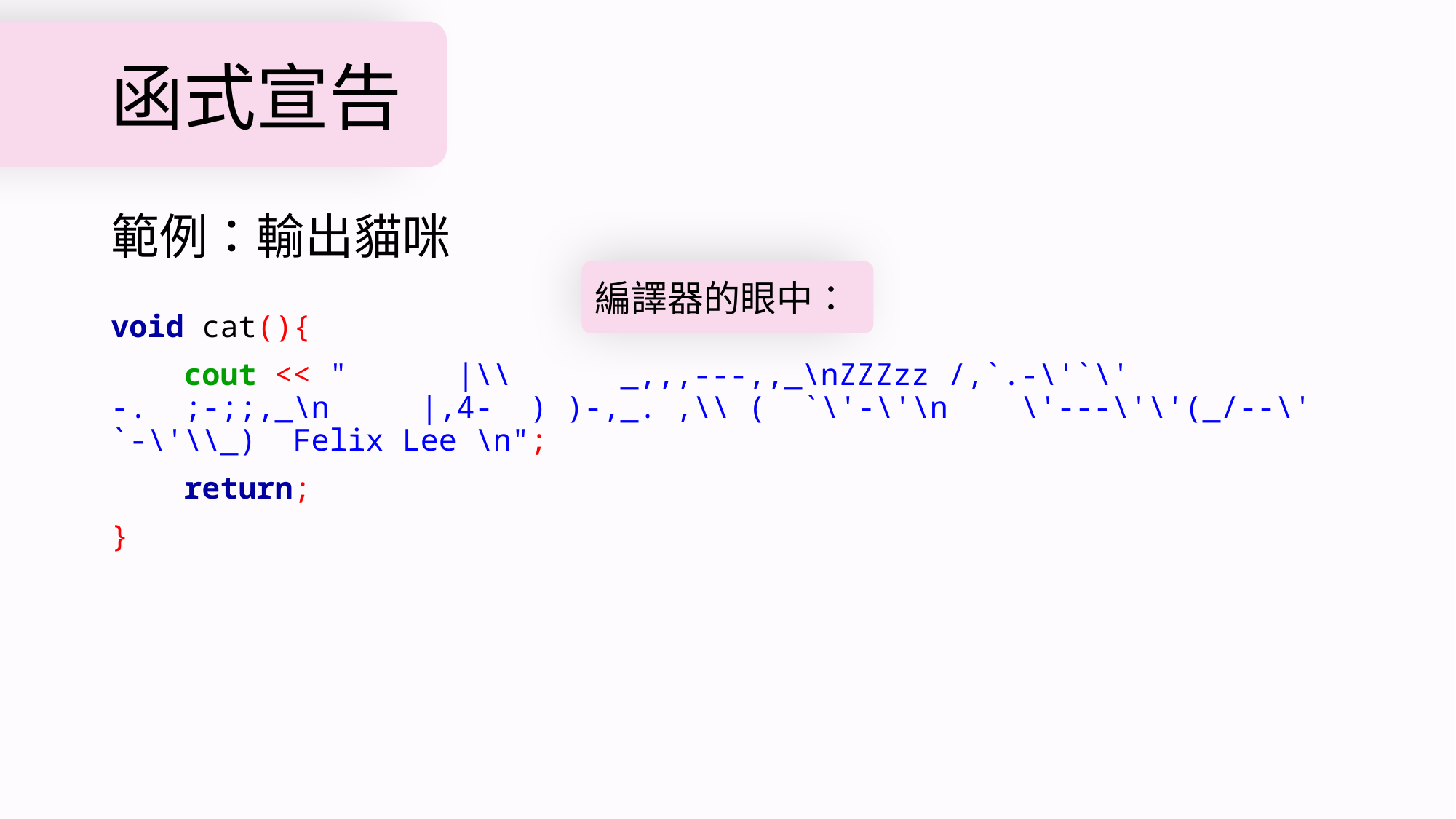

# 函式宣告
範例：輸出貓咪

void cat(){
    cout << "      |\\      _,,,---,,_\nZZZzz /,`.-\'`\'    -.  ;-;;,_\n     |,4-  ) )-,_. ,\\ (  `\'-\'\n    \'---\'\'(_/--\'  `-\'\\_)  Felix Lee \n";
    return;
}
編譯器的眼中：